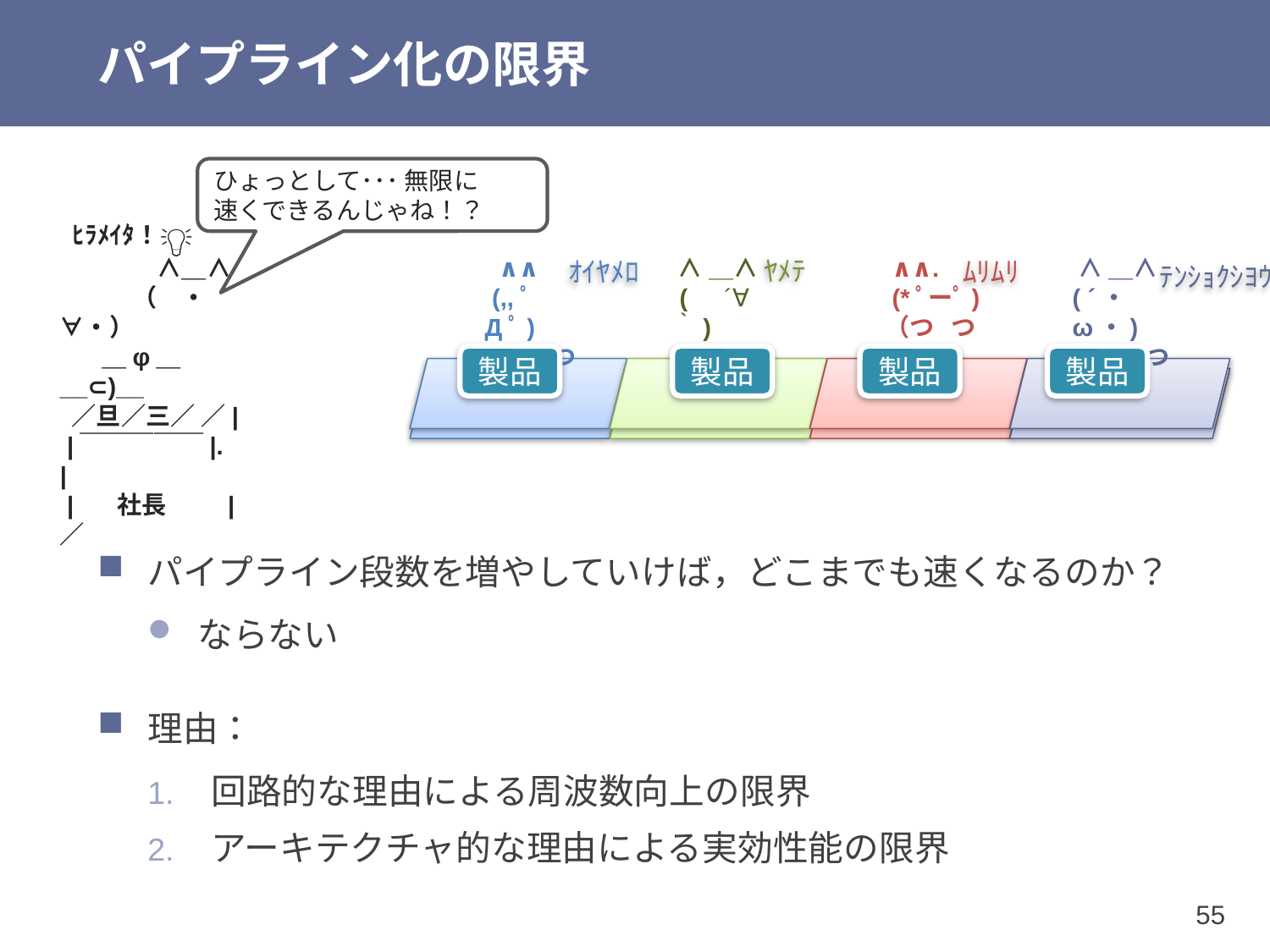

# パイプライン化の限界
ひょっとして･･･ 無限に
速くできるんじゃね！？

ﾋﾗﾒｲﾀ！
💡
ｵｲﾔﾒﾛ
ﾑﾘﾑﾘ
ﾔﾒﾃ
ﾃﾝｼｮｸｼﾖｳ
 　 　 　∧＿∧
　 　   （　・∀・）
 　 ＿φ＿__⊂)__
 ／旦／三／ ／|
 |￣￣￣￣￣|.　|
 | 　 社長 　　|／
  ∧∧
 (,,ﾟДﾟ)
（つ   つ
 ∧＿∧
 (　´∀｀)
（つ    つ
 ∧∧.
 (*ﾟーﾟ)（つ   つ
 ∧＿∧
( ´・ω・)（つ    つ
製品
製品
製品
製品

パイプライン段数を増やしていけば，どこまでも速くなるのか？
ならない
理由：
回路的な理由による周波数向上の限界
アーキテクチャ的な理由による実効性能の限界